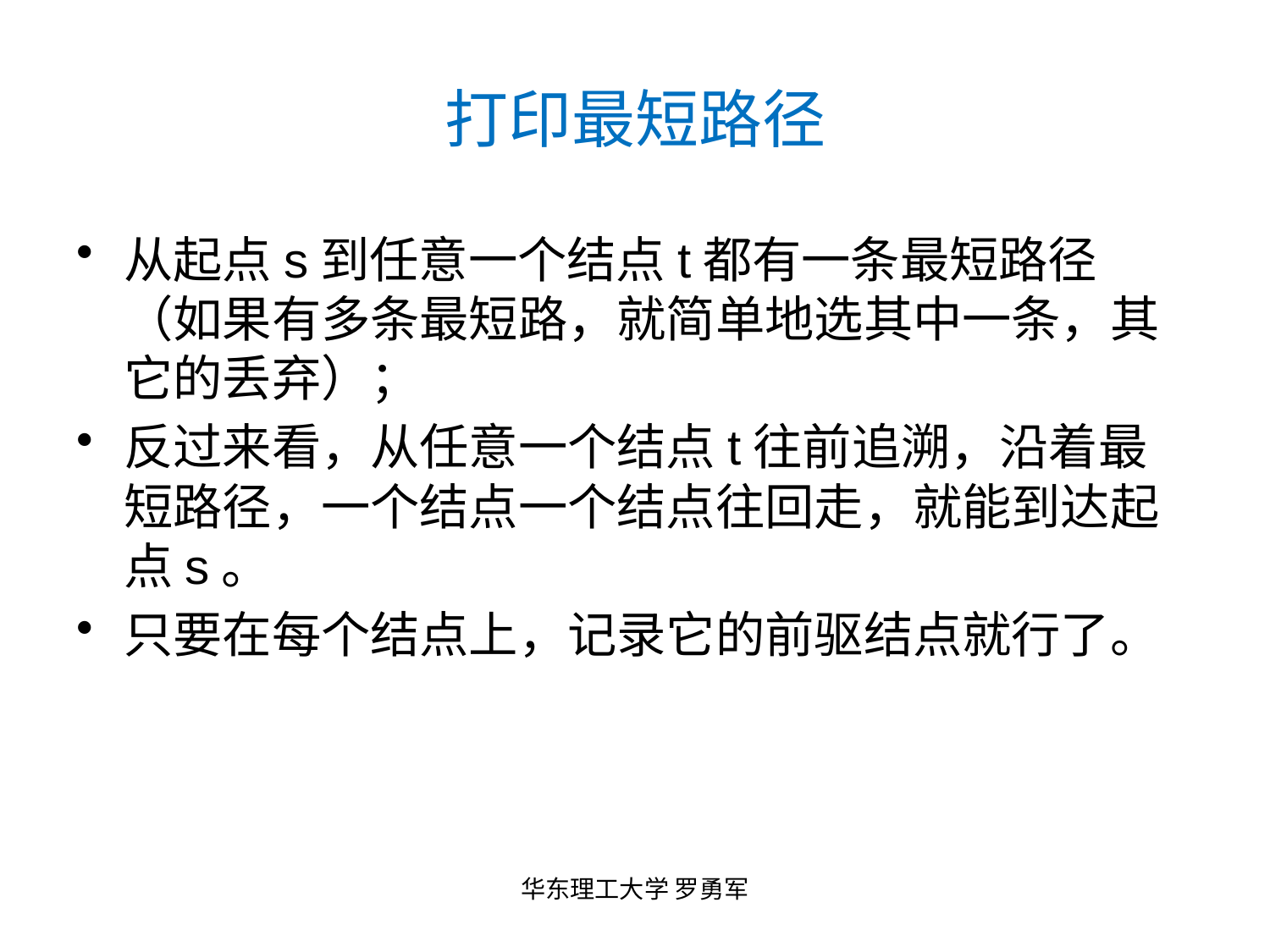

# 打印最短路径
从起点s到任意一个结点t都有一条最短路径（如果有多条最短路，就简单地选其中一条，其它的丢弃）；
反过来看，从任意一个结点t往前追溯，沿着最短路径，一个结点一个结点往回走，就能到达起点s。
只要在每个结点上，记录它的前驱结点就行了。

华东理工大学 罗勇军